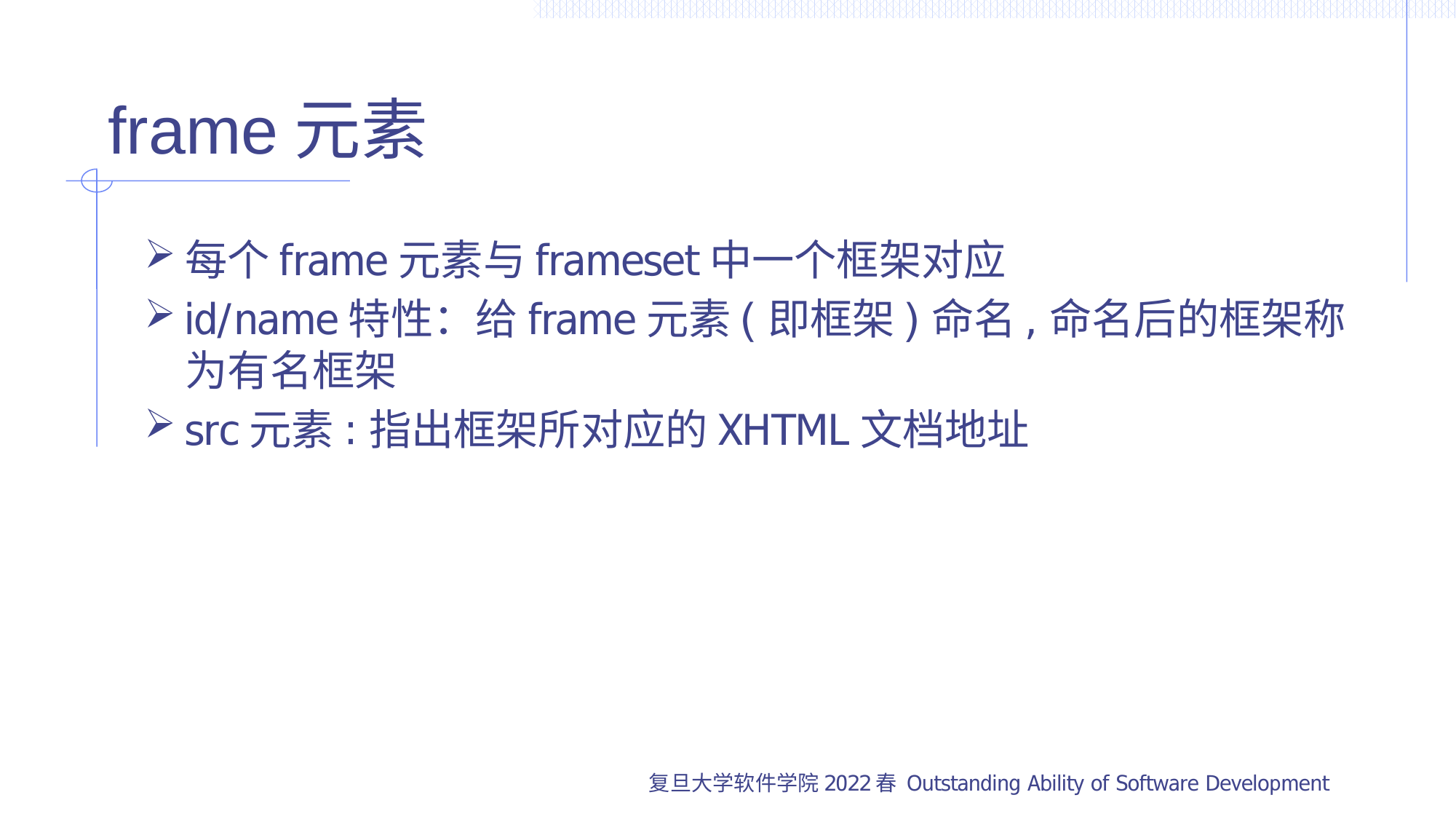

# frame元素
每个frame元素与frameset中一个框架对应
id/name特性：给frame元素(即框架)命名,命名后的框架称为有名框架
src元素:指出框架所对应的XHTML文档地址